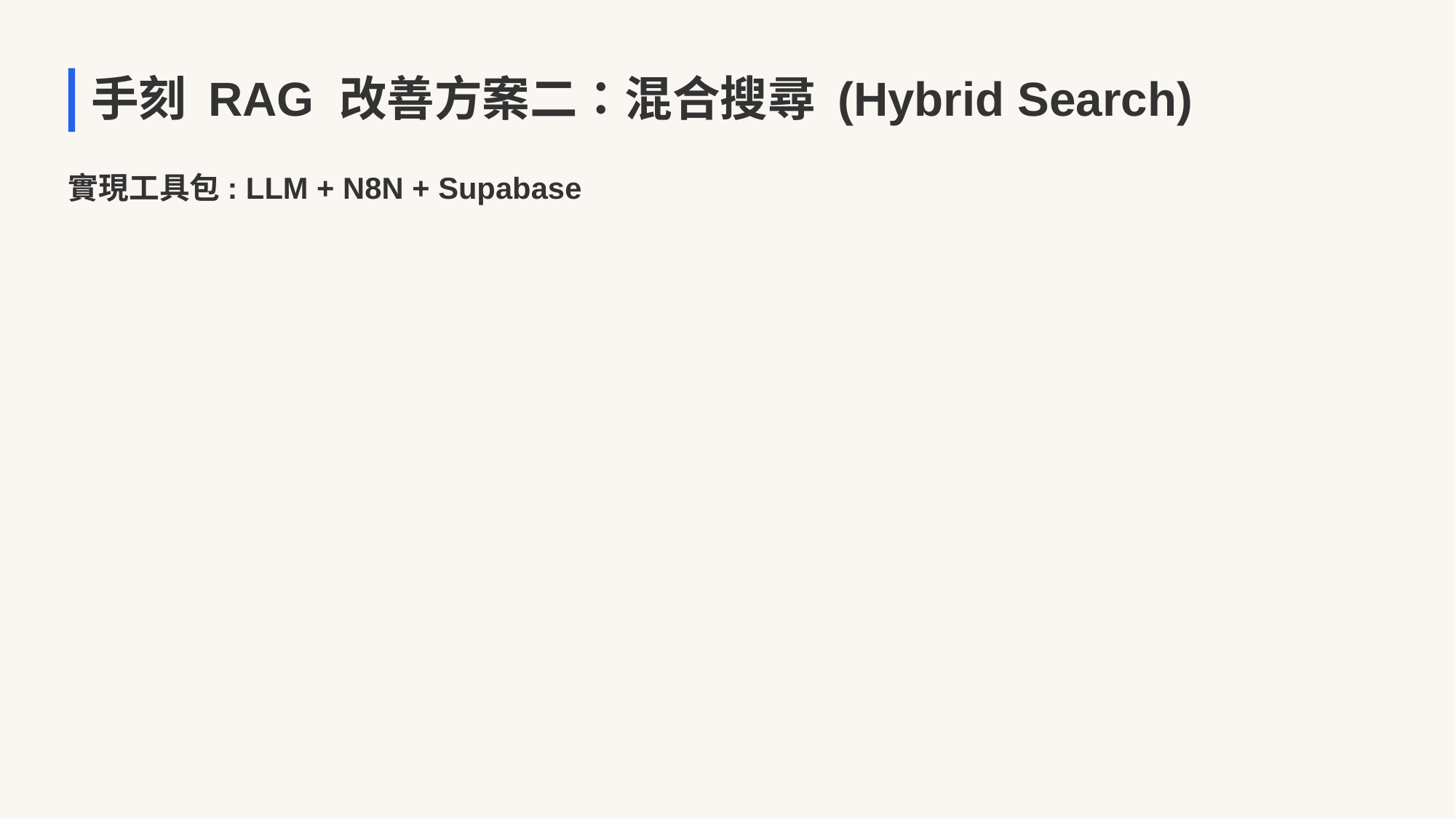

手刻 RAG 改善方案二：混合搜尋 (Hybrid Search)
實現工具包: LLM + N8N + Supabase